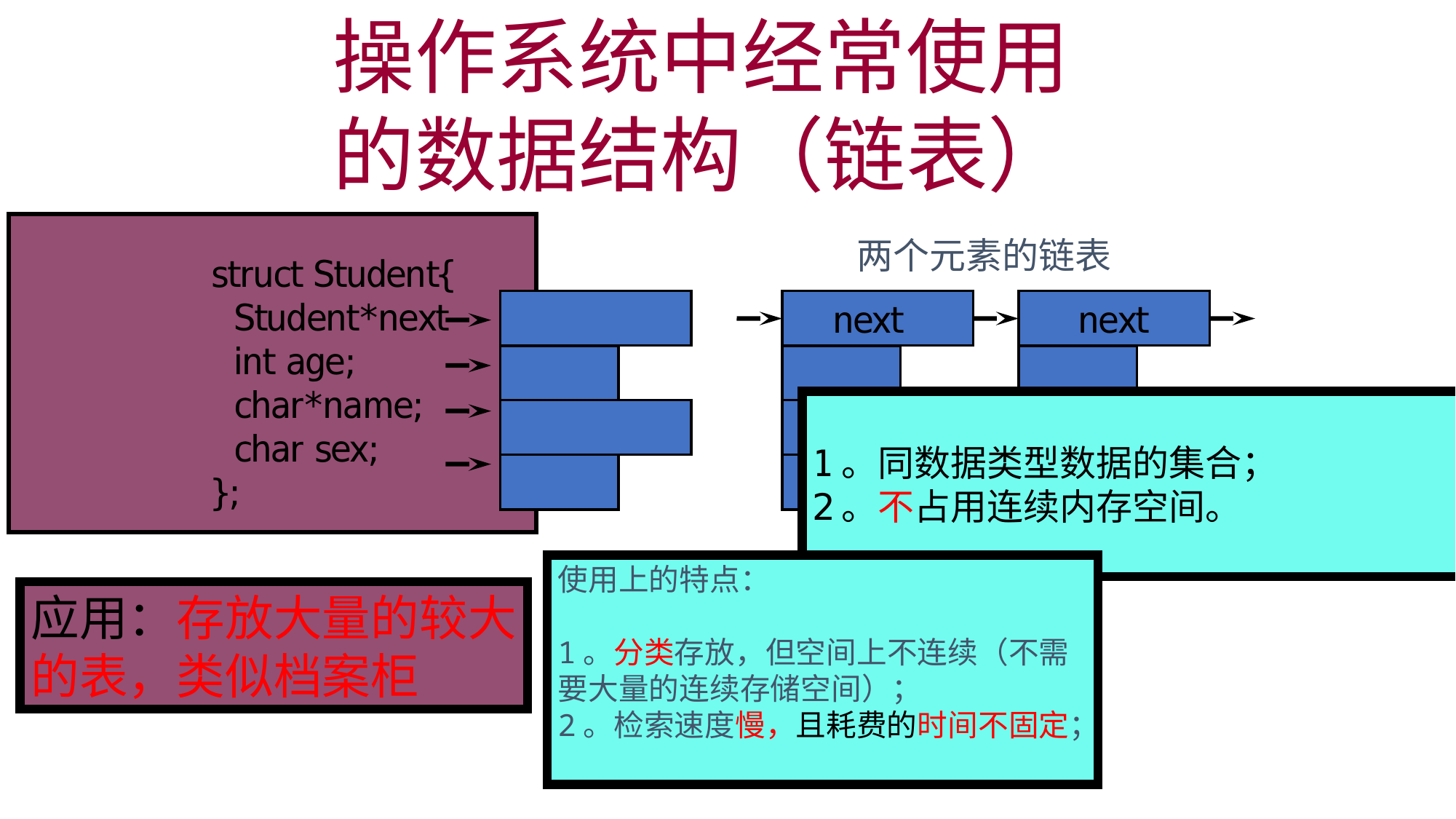

操作系统中经常使用
的数据结构（链表）

两个元素的链表

next

next

struct Student{
  Student*next
  int age;
  char*name;
  char sex;
};

1。同数据类型数据的集合；
2。不占用连续内存空间。

使用上的特点：

1。分类存放，但空间上不连续（不需要大量的连续存储空间）；
2。检索速度慢，且耗费的时间不固定；

应用：存放大量的较大
的表，类似档案柜